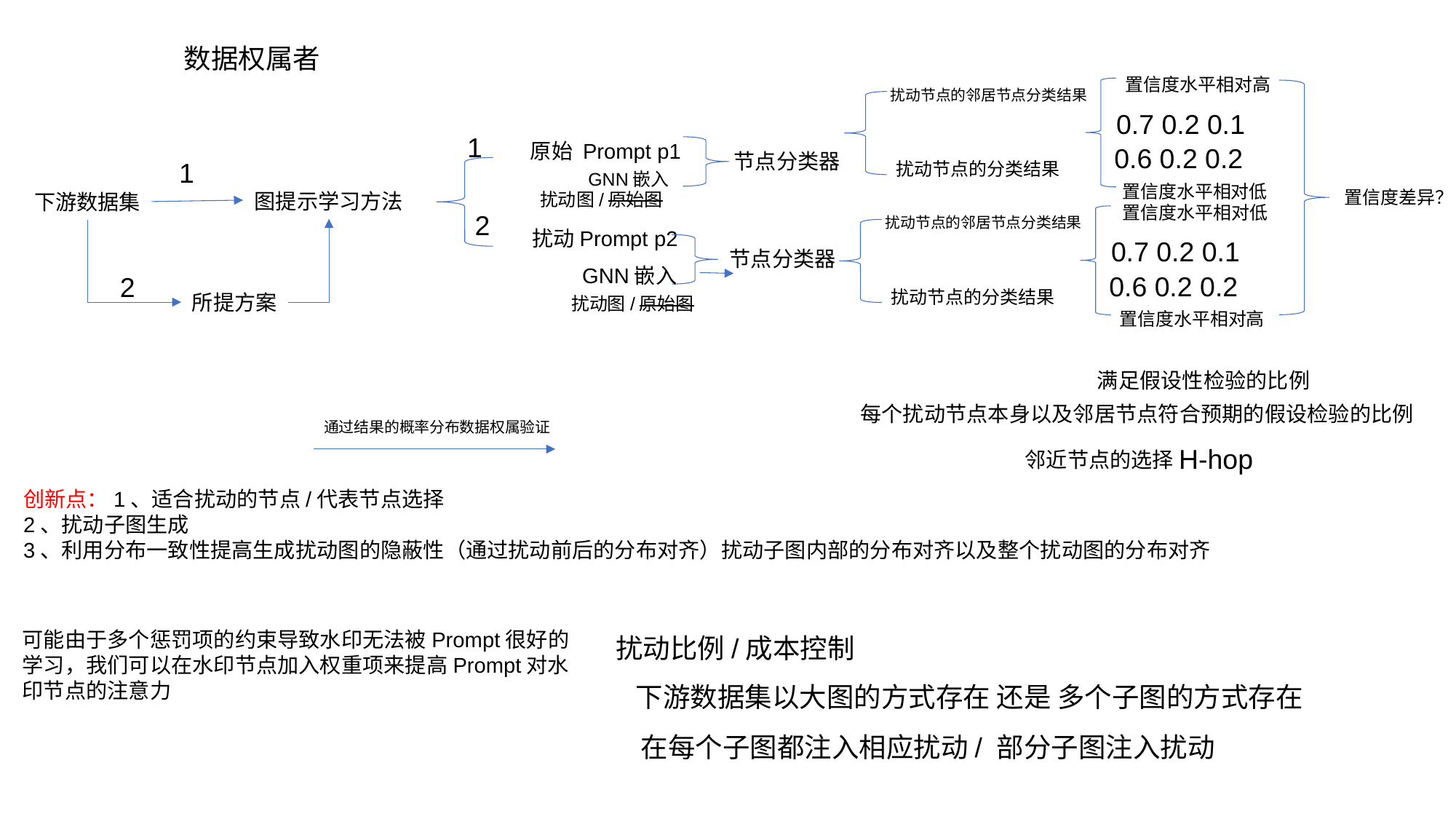

数据权属者
置信度水平相对高

扰动节点的邻居节点分类结果

0.7 0.2 0.1
1
原始 Prompt p1
0.6 0.2 0.2

节点分类器
1
扰动节点的分类结果

GNN嵌入
置信度水平相对低
置信度差异？
扰动图/原始图
图提示学习方法
下游数据集
置信度水平相对低
2

扰动节点的邻居节点分类结果

扰动Prompt p2
0.7 0.2 0.1

节点分类器
GNN嵌入
0.6 0.2 0.2
2
扰动节点的分类结果
所提方案
扰动图/原始图
置信度水平相对高
满足假设性检验的比例
每个扰动节点本身以及邻居节点符合预期的假设检验的比例
通过结果的概率分布数据权属验证
H-hop
邻近节点的选择
创新点：1、适合扰动的节点/代表节点选择
2、扰动子图生成
3、利用分布一致性提高生成扰动图的隐蔽性（通过扰动前后的分布对齐）扰动子图内部的分布对齐以及整个扰动图的分布对齐

可能由于多个惩罚项的约束导致水印无法被Prompt很好的学习，我们可以在水印节点加入权重项来提高Prompt对水印节点的注意力
扰动比例/成本控制
下游数据集以大图的方式存在 还是 多个子图的方式存在
在每个子图都注入相应扰动/ 部分子图注入扰动